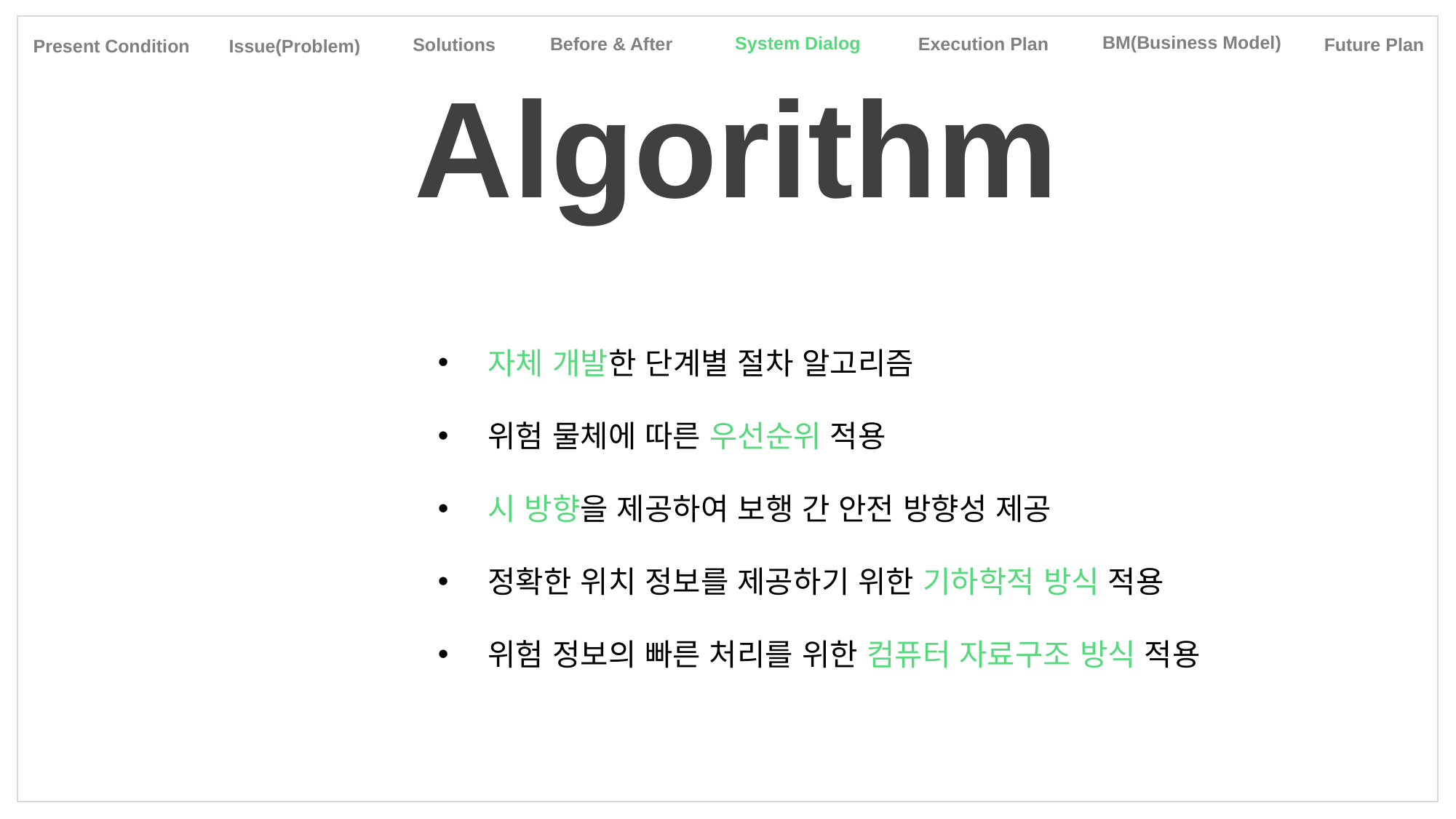

BM(Business Model)
System Dialog
Before & After
Execution Plan
Solutions
Future Plan
Present Condition
Issue(Problem)
Algorithm
 자체 개발한 단계별 절차 알고리즘

 위험 물체에 따른 우선순위 적용

 시 방향을 제공하여 보행 간 안전 방향성 제공

 정확한 위치 정보를 제공하기 위한 기하학적 방식 적용

 위험 정보의 빠른 처리를 위한 컴퓨터 자료구조 방식 적용